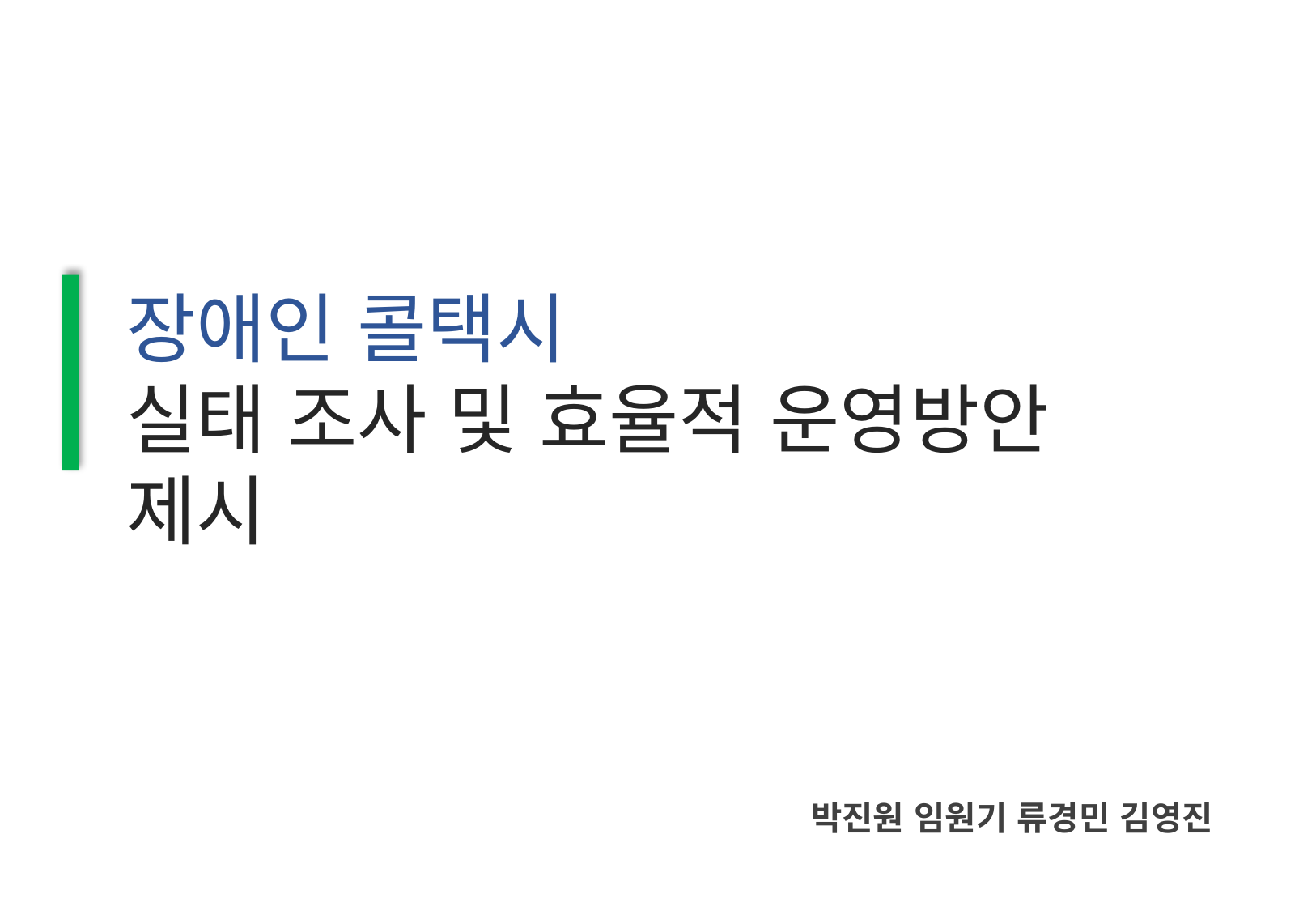

장애인 콜택시
실태 조사 및 효율적 운영방안 제시
박진원 임원기 류경민 김영진